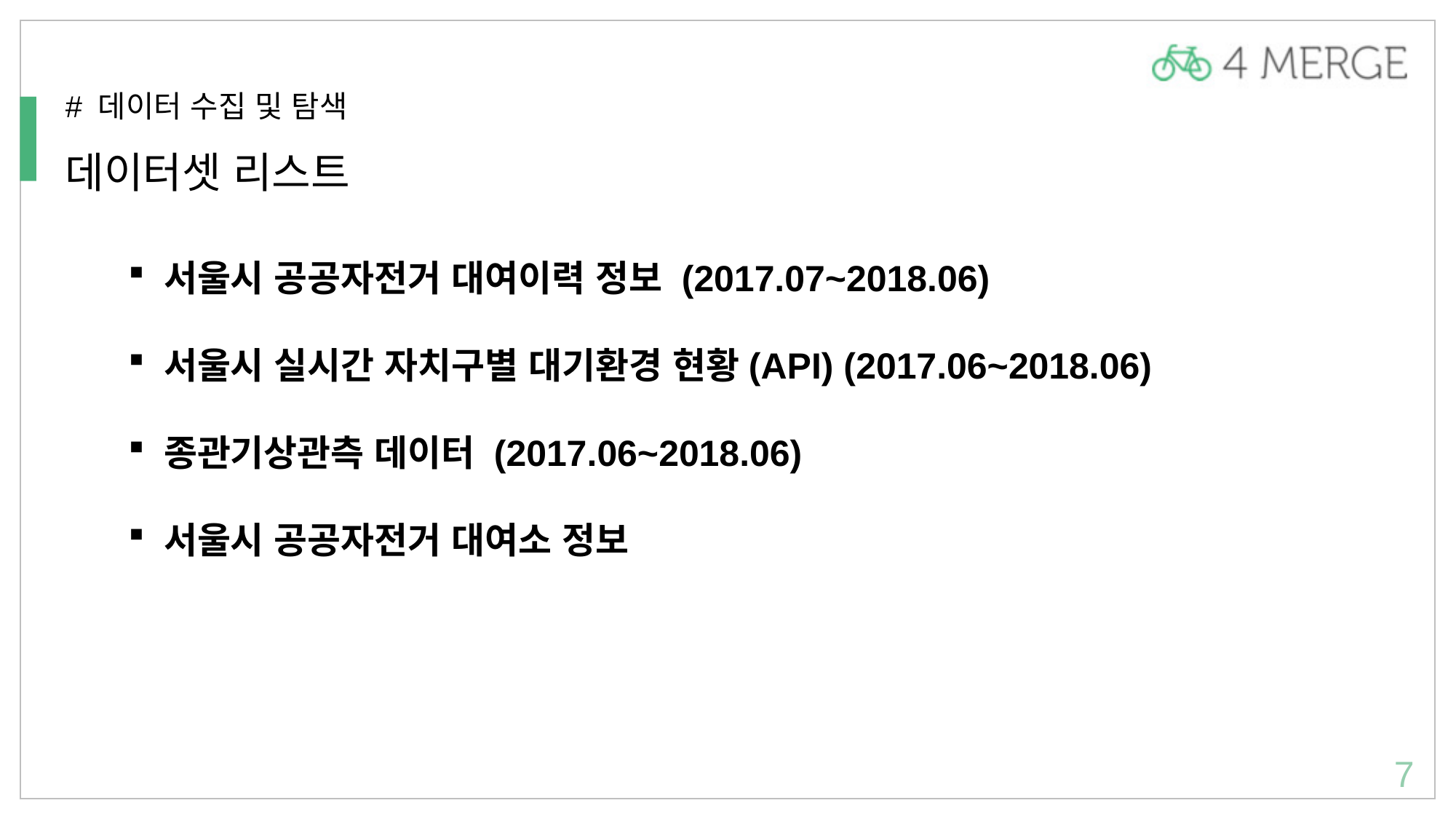

# 데이터 수집 및 탐색

데이터셋 리스트
 서울시 공공자전거 대여이력 정보 (2017.07~2018.06)

 서울시 실시간 자치구별 대기환경 현황(API) (2017.06~2018.06)

 종관기상관측 데이터 (2017.06~2018.06)

 서울시 공공자전거 대여소 정보
7